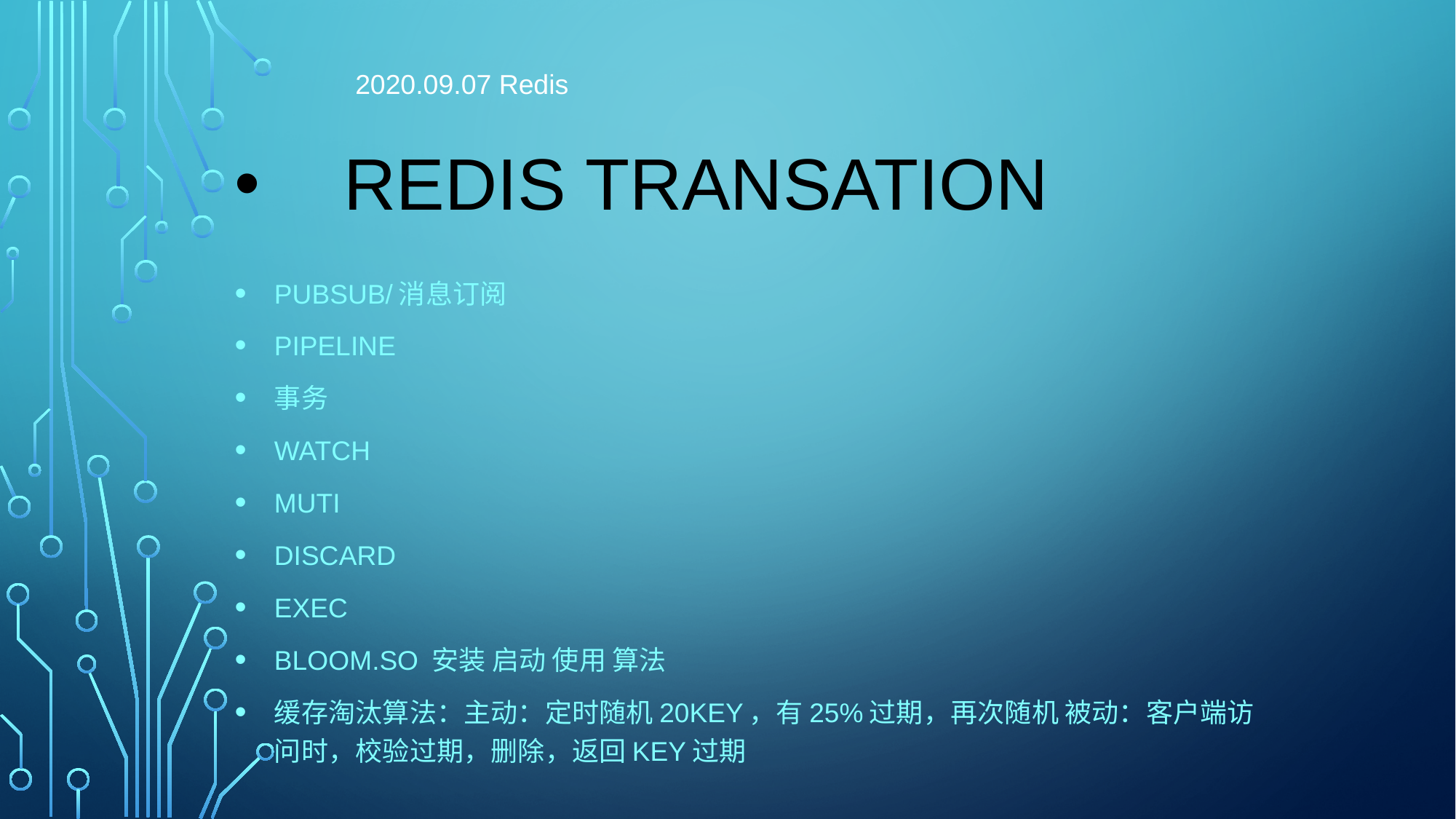

2020.09.07 Redis
# redis Transation
Pubsub/消息订阅
Pipeline
事务
Watch
Muti
discard
Exec
Bloom.so 安装 启动 使用 算法
缓存淘汰算法：主动：定时随机20key，有25%过期，再次随机 被动：客户端访问时，校验过期，删除，返回key过期